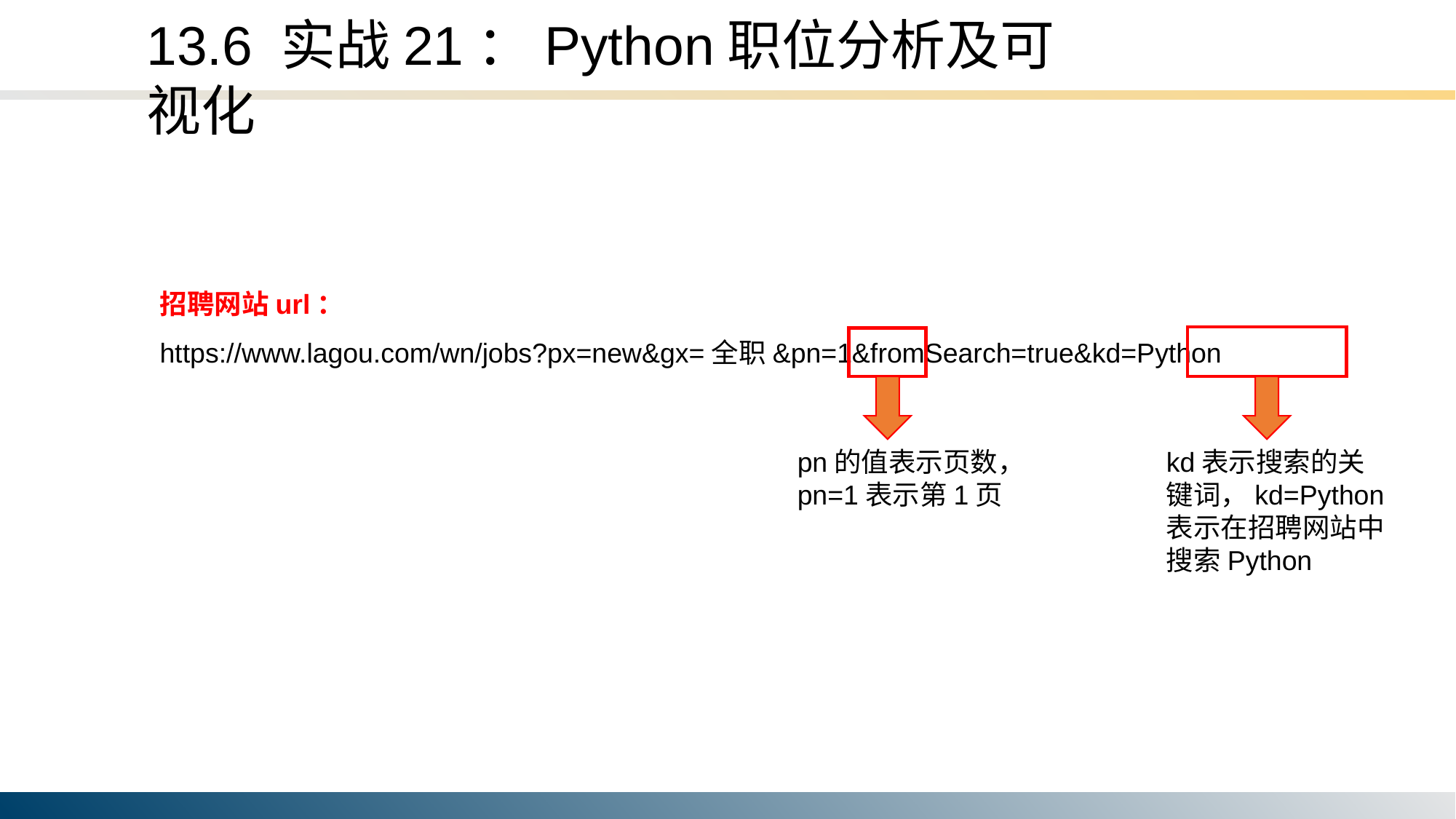

13.6 实战21：Python职位分析及可视化
招聘网站url：
https://www.lagou.com/wn/jobs?px=new&gx=全职&pn=1&fromSearch=true&kd=Python

pn的值表示页数，pn=1表示第1页
kd表示搜索的关键词，kd=Python表示在招聘网站中搜索Python